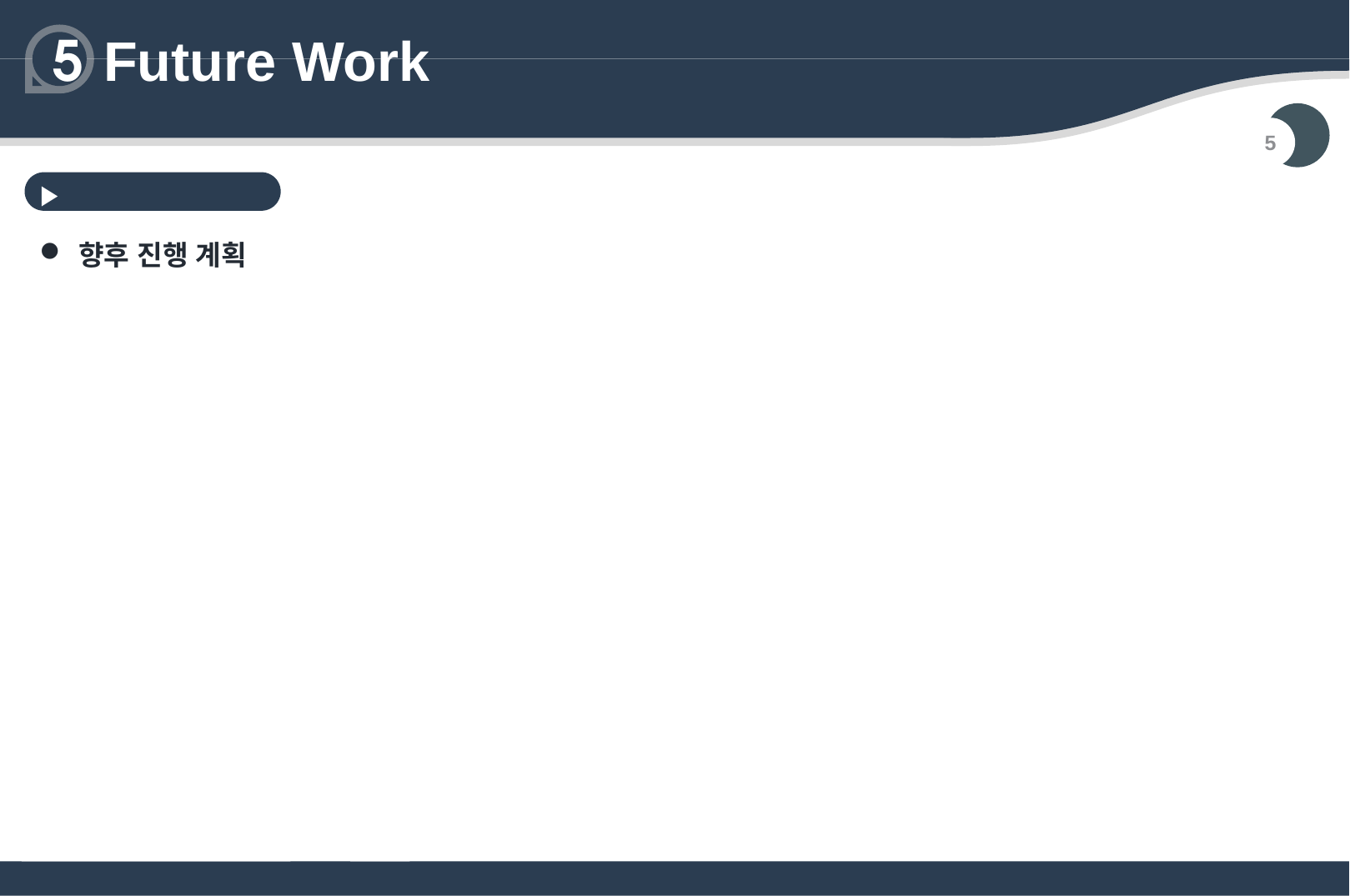

# Future Work

5

5
향후 진행
향후 진행 계획